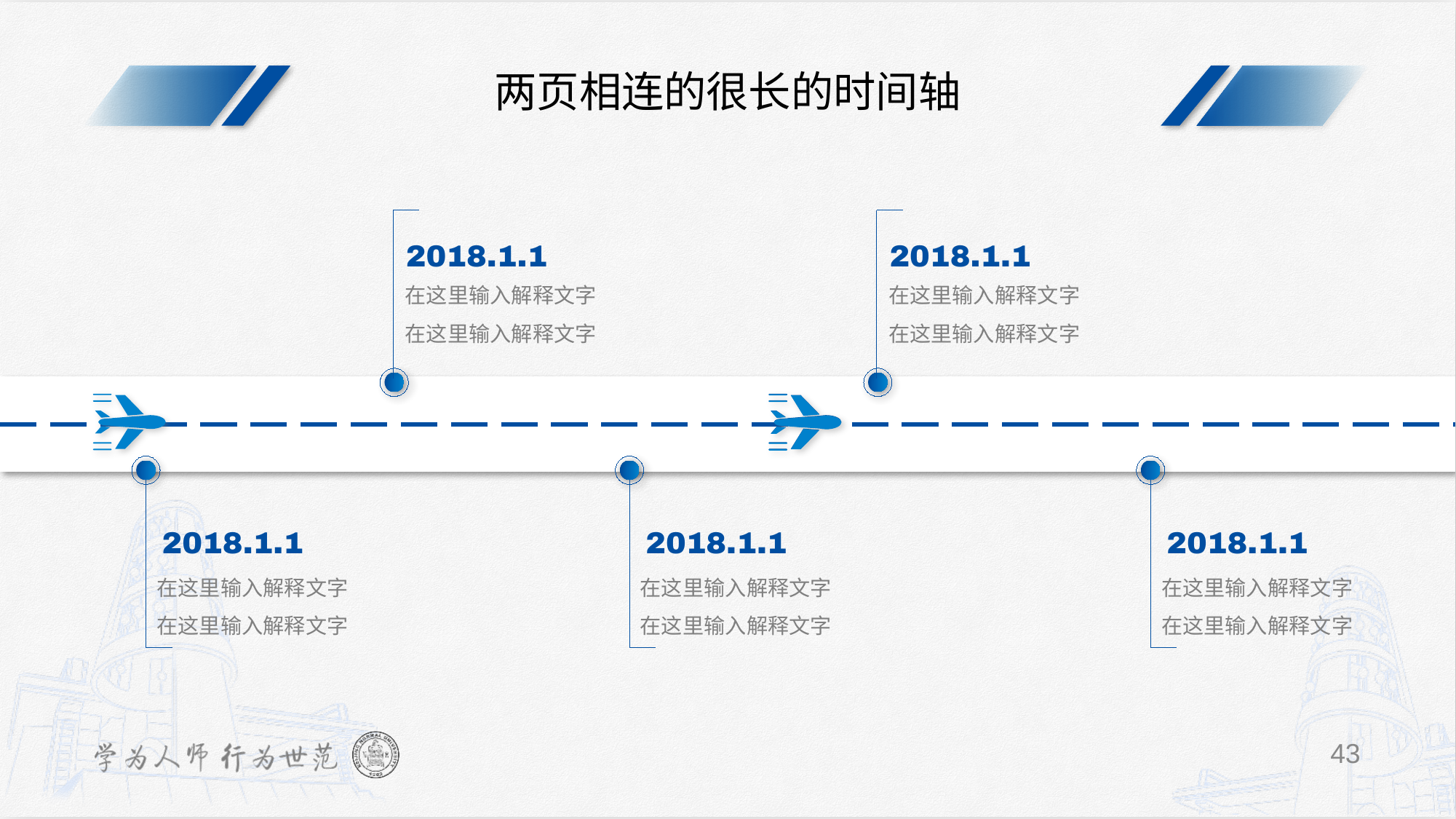

TIP
这两页设置了连接的效果，可以继续复制组合，放下很多个时间点

两页相连的很长的时间轴
2018.1.1

在这里输入解释文字
在这里输入解释文字

2018.1.1

在这里输入解释文字
在这里输入解释文字

2018.1.1
在这里输入解释文字
在这里输入解释文字

2018.1.1
在这里输入解释文字
在这里输入解释文字

2018.1.1
在这里输入解释文字
在这里输入解释文字